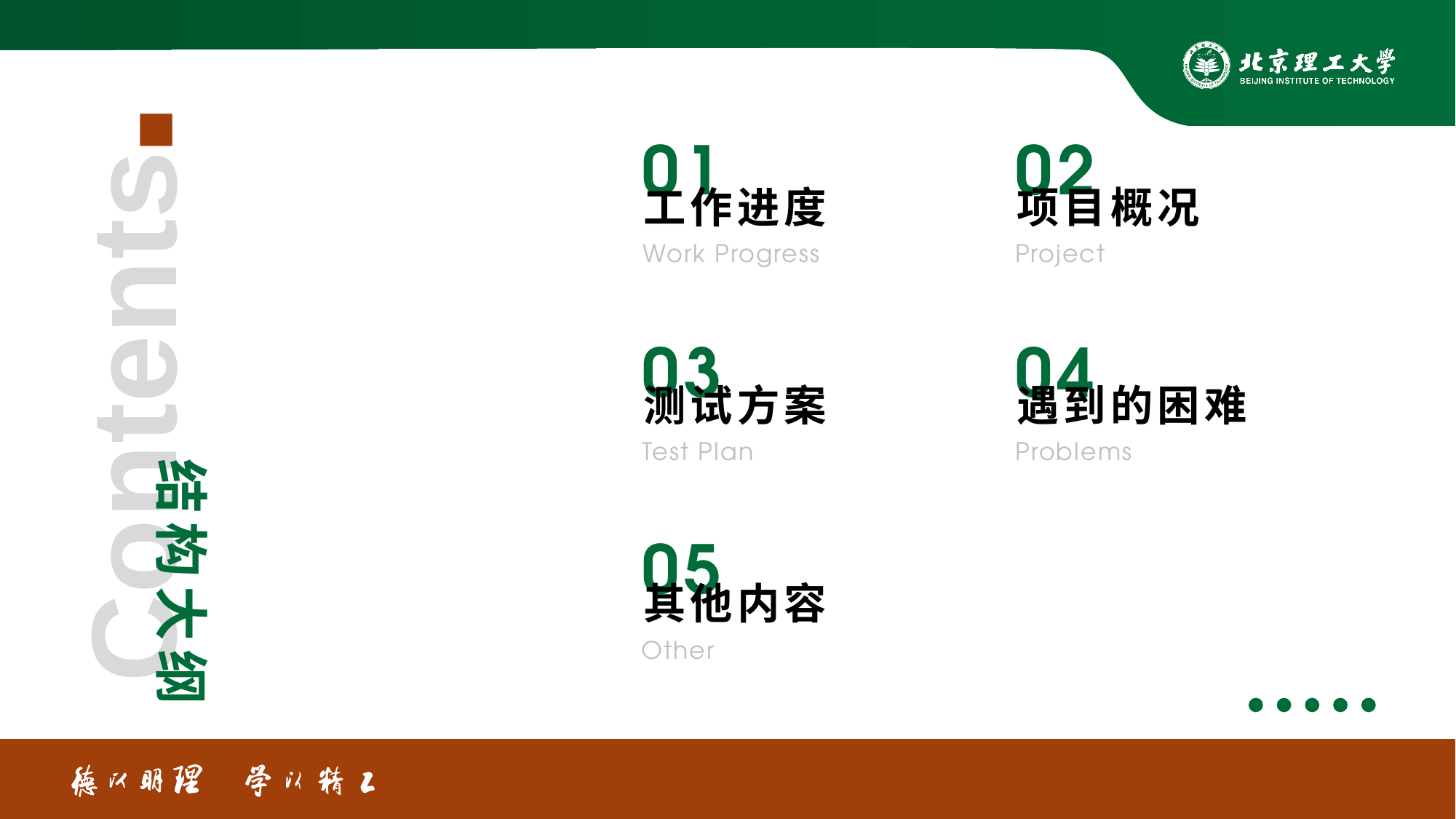

01
工作进度
Work Progress
02
项目概况
Project

03
测试方案
Test Plan
04
遇到的困难
Problems
05
其他内容
Other